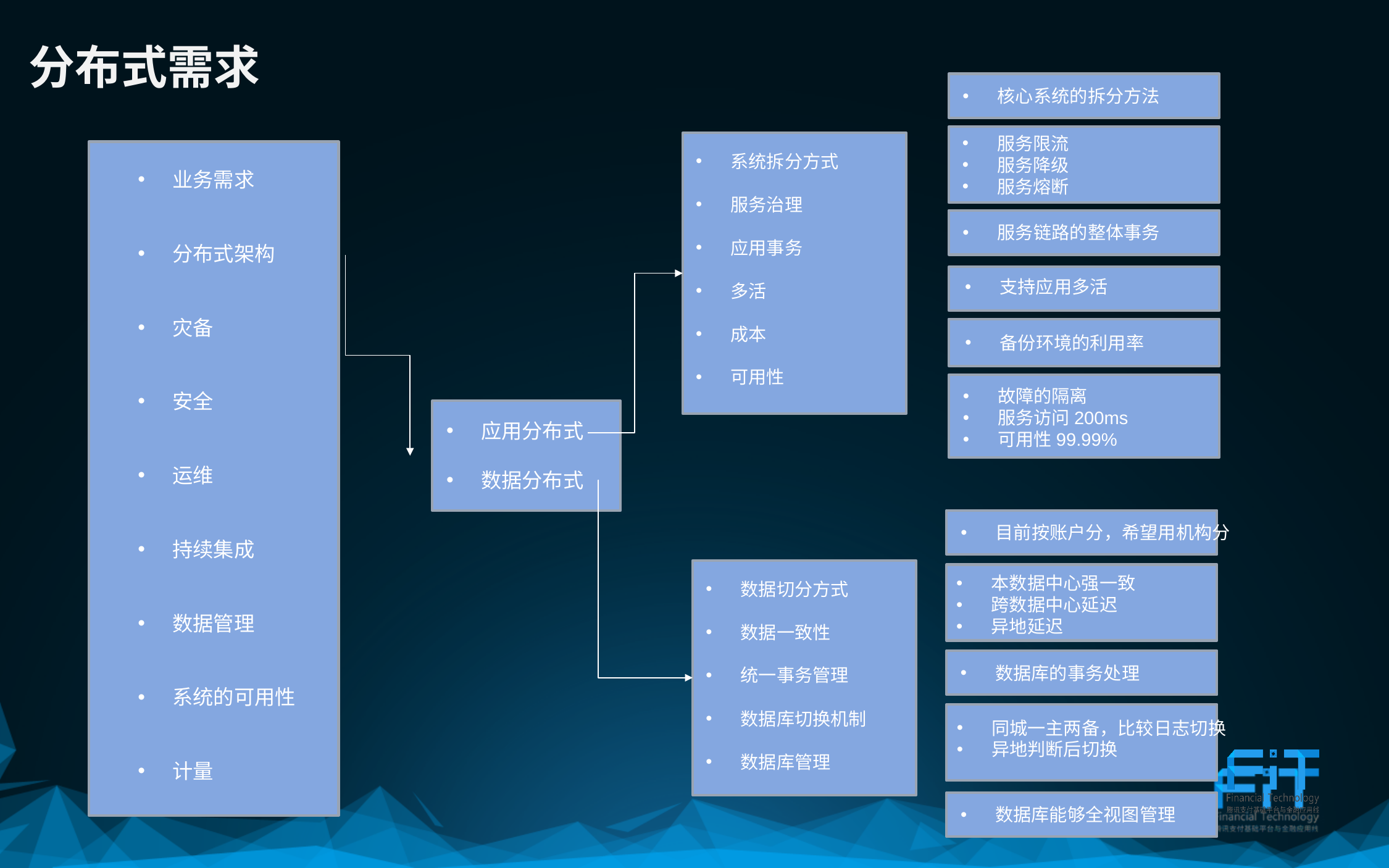

# 分布式需求

核心系统的拆分方法

服务限流
服务降级
服务熔断

系统拆分方式

服务治理

应用事务

多活

成本

可用性
业务需求

分布式架构

灾备

安全

运维

持续集成

数据管理

系统的可用性

计量

服务链路的整体事务

支持应用多活

备份环境的利用率

故障的隔离
服务访问200ms
可用性99.99%

应用分布式

数据分布式

目前按账户分，希望用机构分

本数据中心强一致
跨数据中心延迟
异地延迟
数据切分方式

数据一致性

统一事务管理

数据库切换机制

数据库管理

数据库的事务处理

同城一主两备，比较日志切换
异地判断后切换

数据库能够全视图管理